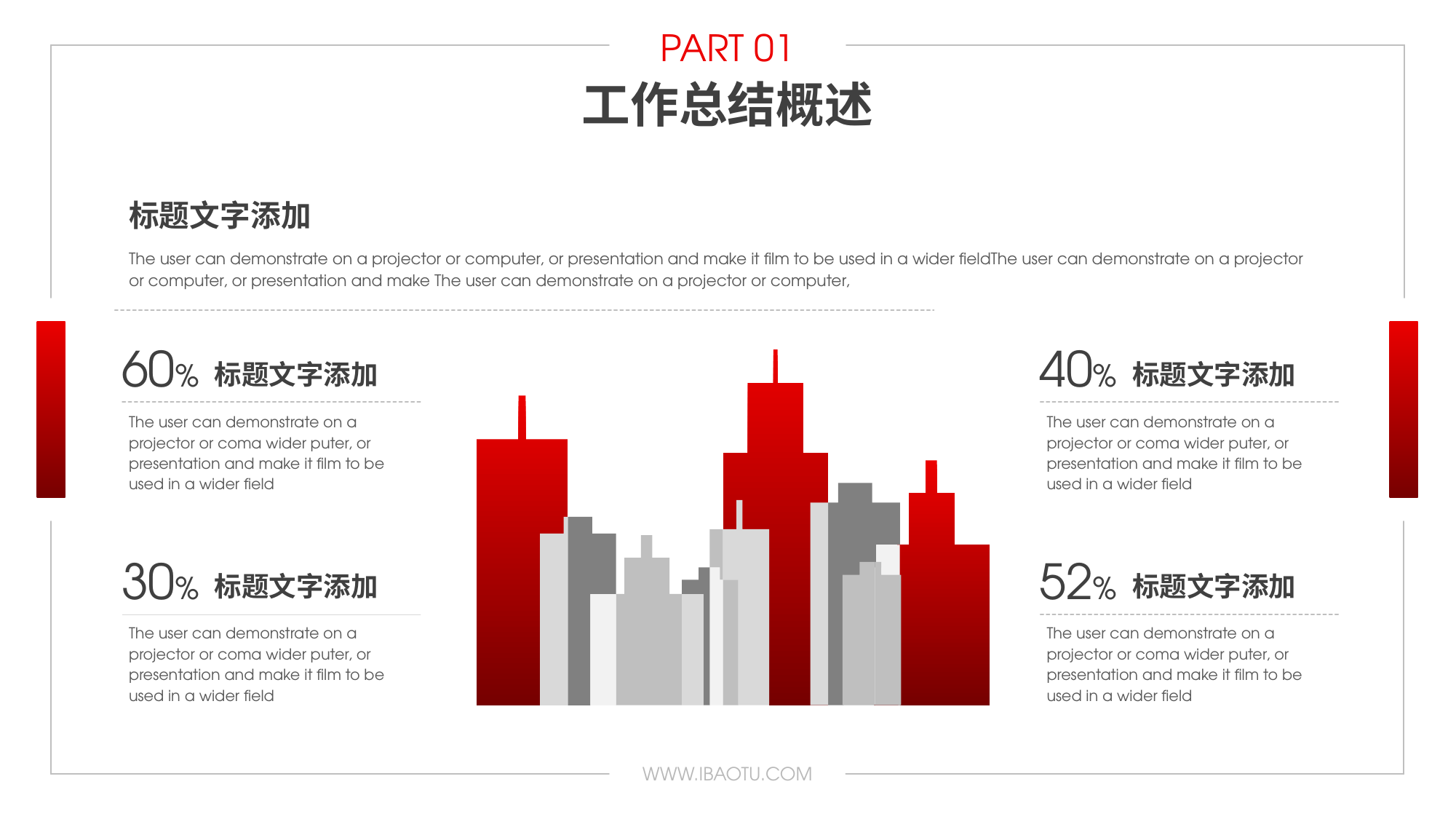

PART 01
工作总结概述
标题文字添加
The user can demonstrate on a projector or computer, or presentation and make it film to be used in a wider fieldThe user can demonstrate on a projector or computer, or presentation and make The user can demonstrate on a projector or computer,
60%
标题文字添加
The user can demonstrate on a projector or coma wider puter, or presentation and make it film to be used in a wider field
30%
标题文字添加
The user can demonstrate on a projector or coma wider puter, or presentation and make it film to be used in a wider field
40%
标题文字添加
The user can demonstrate on a projector or coma wider puter, or presentation and make it film to be used in a wider field
52%
标题文字添加
The user can demonstrate on a projector or coma wider puter, or presentation and make it film to be used in a wider field